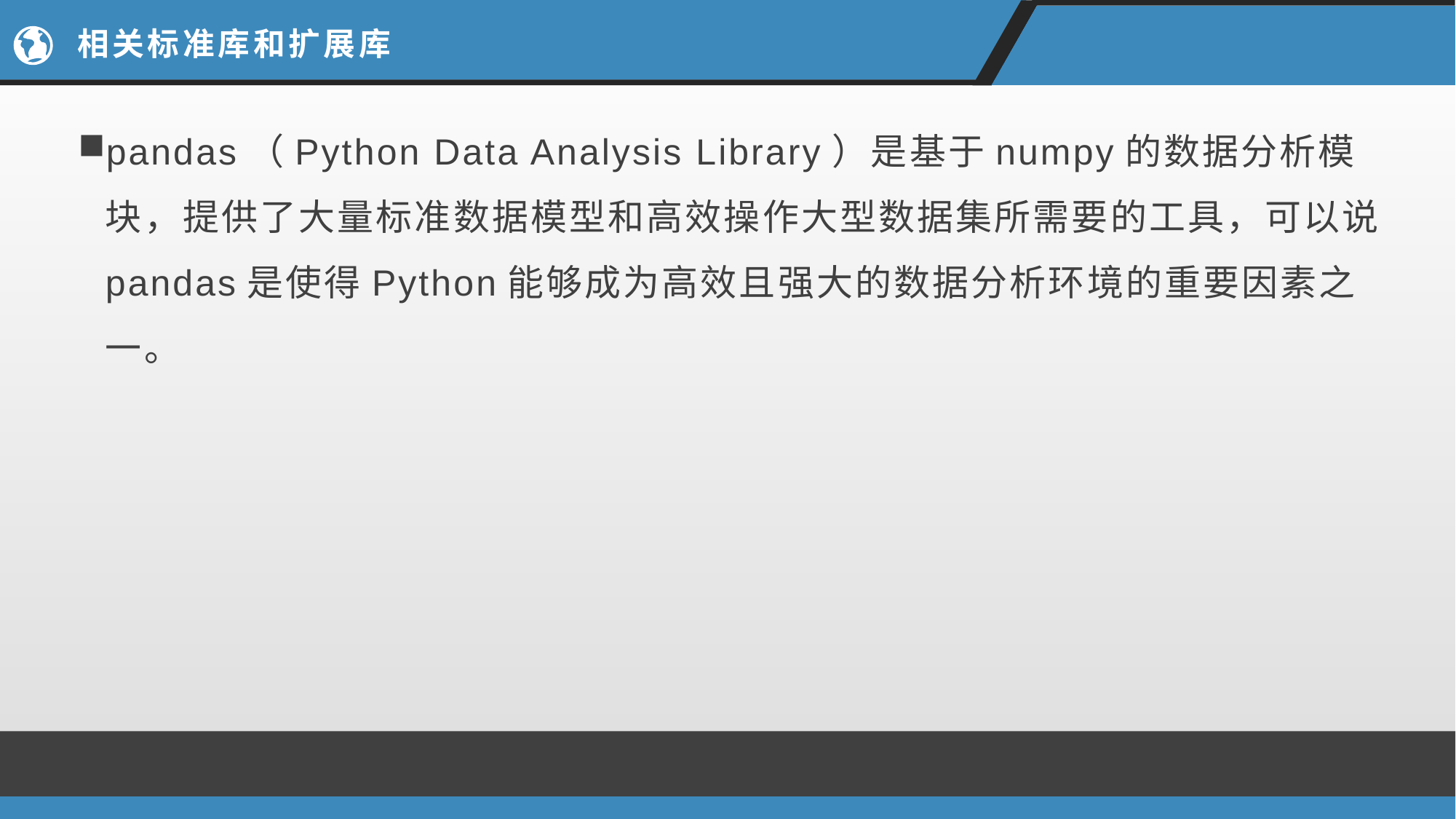

# 相关标准库和扩展库

pandas（Python Data Analysis Library）是基于numpy的数据分析模块，提供了大量标准数据模型和高效操作大型数据集所需要的工具，可以说pandas是使得Python能够成为高效且强大的数据分析环境的重要因素之一。